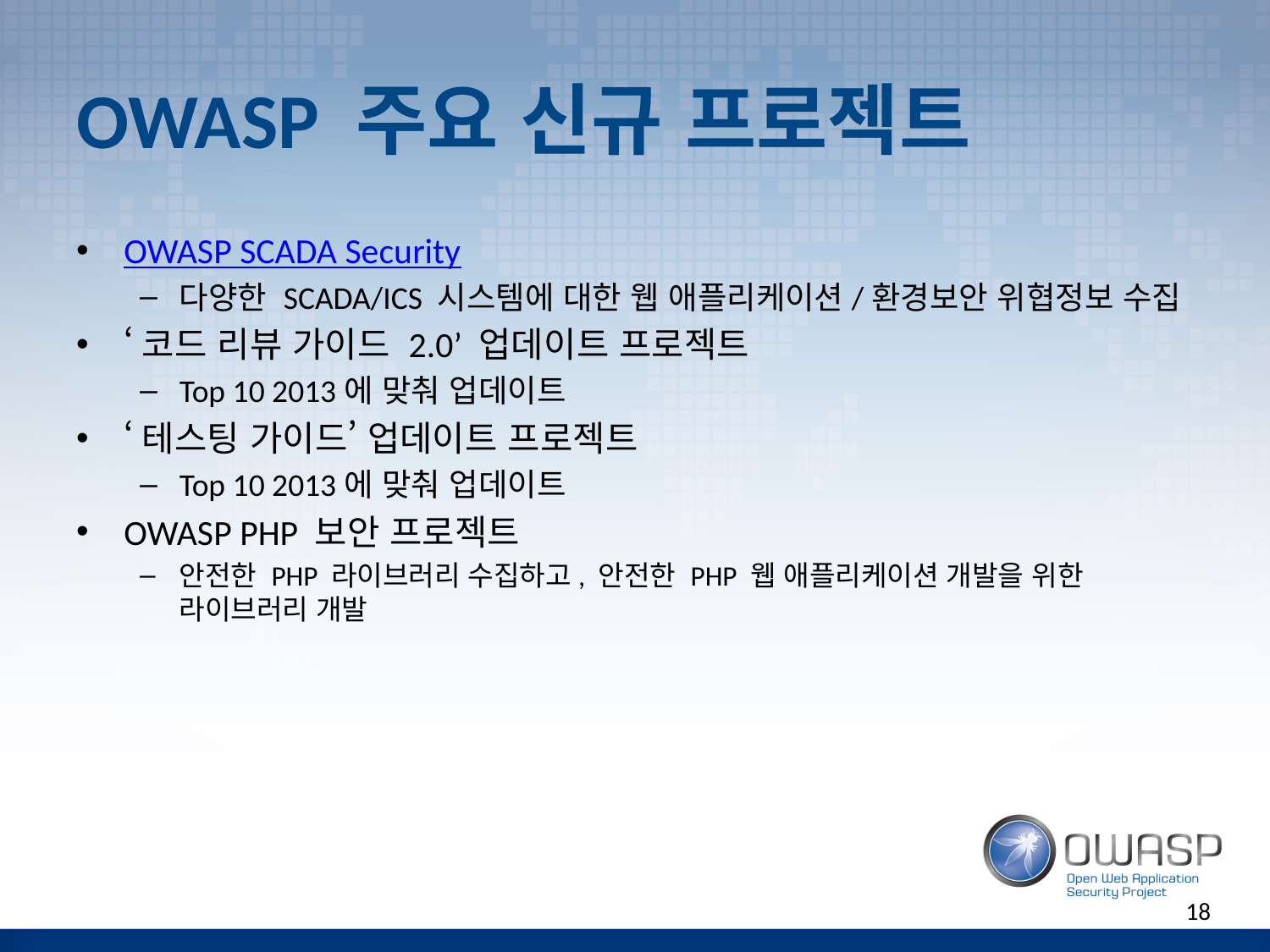

# OWASP 주요 신규 프로젝트
OWASP SCADA Security
다양한 SCADA/ICS 시스템에 대한 웹 애플리케이션/환경보안 위협정보 수집
‘코드 리뷰 가이드 2.0’ 업데이트 프로젝트
Top 10 2013에 맞춰 업데이트
‘테스팅 가이드’ 업데이트 프로젝트
Top 10 2013에 맞춰 업데이트
OWASP PHP 보안 프로젝트
안전한 PHP 라이브러리 수집하고, 안전한 PHP 웹 애플리케이션 개발을 위한 라이브러리 개발
18